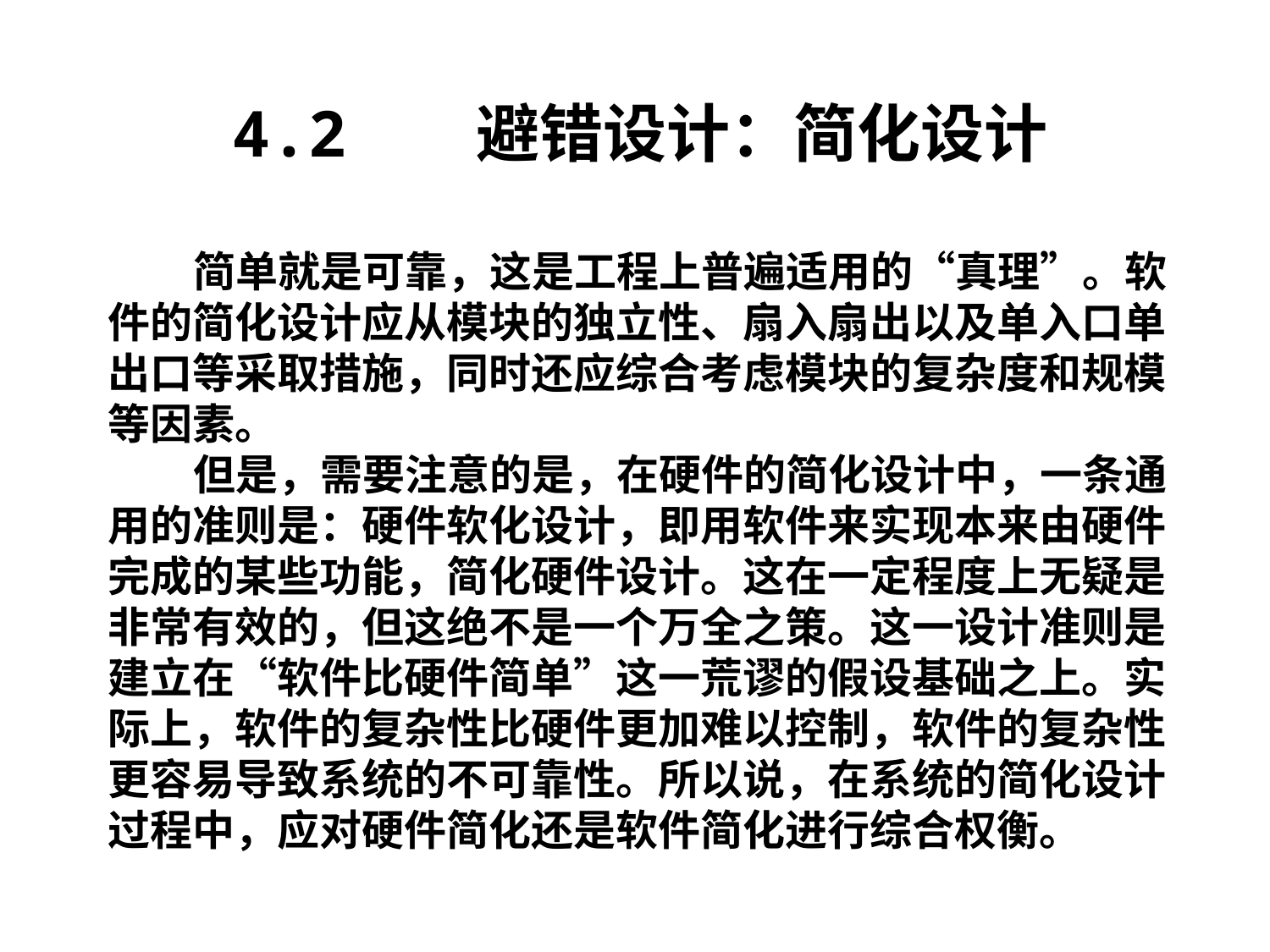

4.2   避错设计：简化设计
        简单就是可靠，这是工程上普遍适用的“真理”。软件的简化设计应从模块的独立性、扇入扇出以及单入口单出口等采取措施，同时还应综合考虑模块的复杂度和规模等因素。
        但是，需要注意的是，在硬件的简化设计中，一条通用的准则是：硬件软化设计，即用软件来实现本来由硬件完成的某些功能，简化硬件设计。这在一定程度上无疑是非常有效的，但这绝不是一个万全之策。这一设计准则是建立在“软件比硬件简单”这一荒谬的假设基础之上。实际上，软件的复杂性比硬件更加难以控制，软件的复杂性更容易导致系统的不可靠性。所以说，在系统的简化设计过程中，应对硬件简化还是软件简化进行综合权衡。